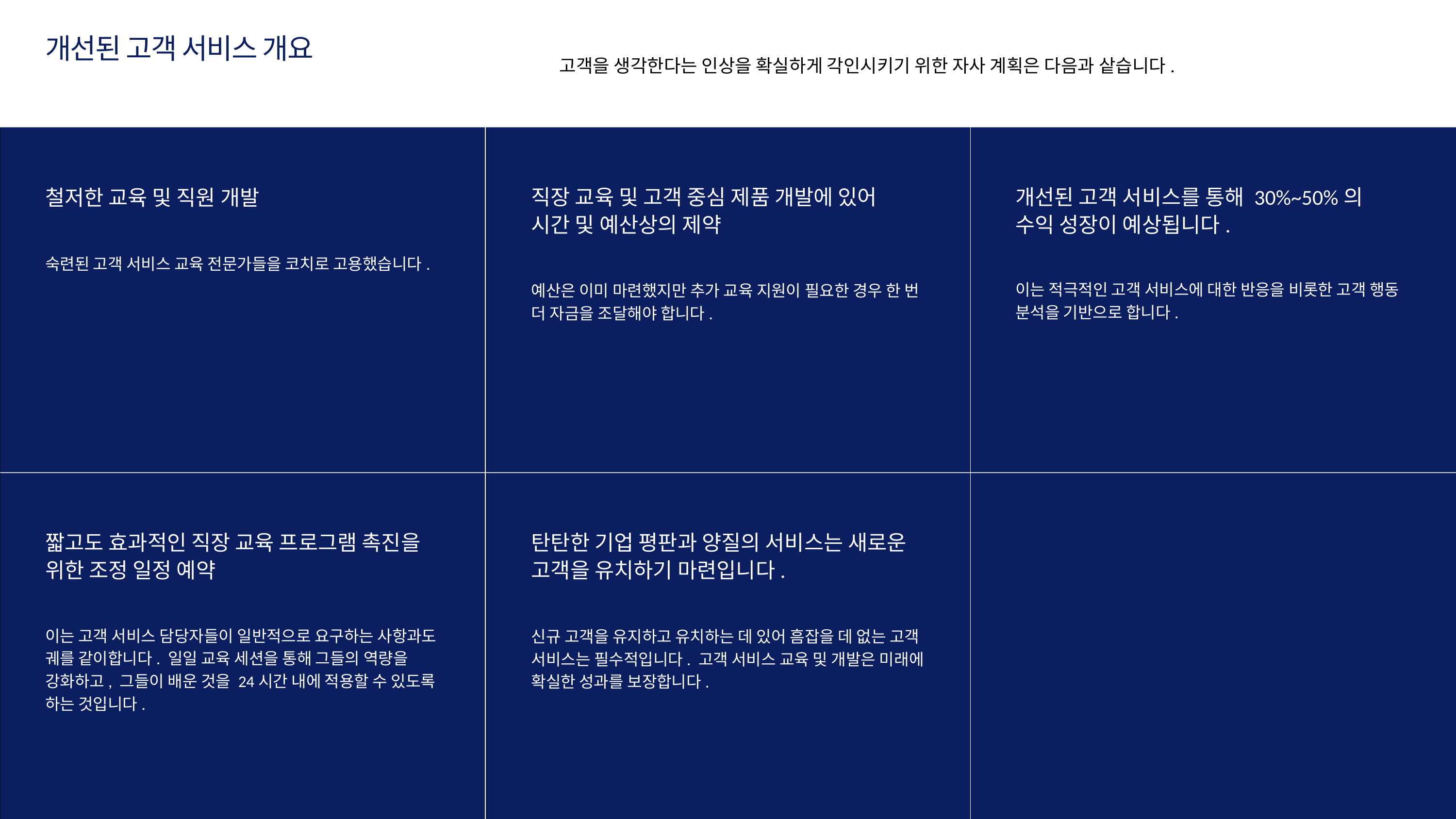

개선된 고객 서비스 개요
고객을 생각한다는 인상을 확실하게 각인시키기 위한 자사 계획은 다음과 샅습니다.
철저한 교육 및 직원 개발
숙련된 고객 서비스 교육 전문가들을 코치로 고용했습니다.
직장 교육 및 고객 중심 제품 개발에 있어
시간 및 예산상의 제약
예산은 이미 마련했지만 추가 교육 지원이 필요한 경우 한 번 더 자금을 조달해야 합니다.
개선된 고객 서비스를 통해 30%~50%의
수익 성장이 예상됩니다.
이는 적극적인 고객 서비스에 대한 반응을 비롯한 고객 행동 분석을 기반으로 합니다.

짧고도 효과적인 직장 교육 프로그램 촉진을 위한 조정 일정 예약
이는 고객 서비스 담당자들이 일반적으로 요구하는 사항과도 궤를 같이합니다. 일일 교육 세션을 통해 그들의 역량을 강화하고, 그들이 배운 것을 24시간 내에 적용할 수 있도록 하는 것입니다.
탄탄한 기업 평판과 양질의 서비스는 새로운 고객을 유치하기 마련입니다.
신규 고객을 유지하고 유치하는 데 있어 흠잡을 데 없는 고객 서비스는 필수적입니다. 고객 서비스 교육 및 개발은 미래에 확실한 성과를 보장합니다.